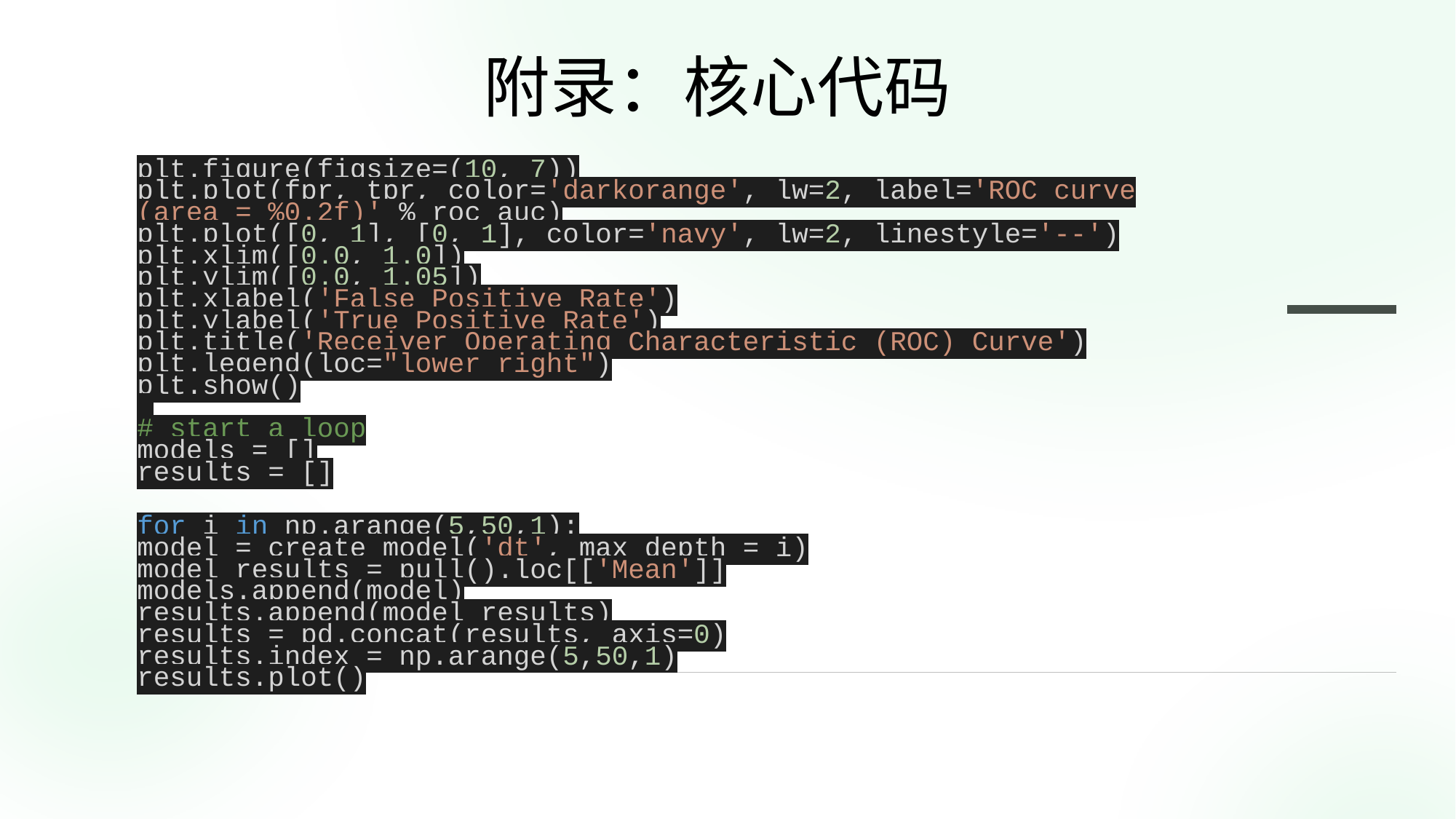

附录：核心代码
plt.figure(figsize=(10, 7))
plt.plot(fpr, tpr, color='darkorange', lw=2, label='ROC curve (area = %0.2f)' % roc_auc)
plt.plot([0, 1], [0, 1], color='navy', lw=2, linestyle='--')
plt.xlim([0.0, 1.0])
plt.ylim([0.0, 1.05])
plt.xlabel('False Positive Rate')
plt.ylabel('True Positive Rate')
plt.title('Receiver Operating Characteristic (ROC) Curve')
plt.legend(loc="lower right")
plt.show()

# start a loop
models = []
results = []

for i in np.arange(5,50,1):
model = create_model('dt', max_depth = i)
model_results = pull().loc[['Mean']]
models.append(model)
results.append(model_results)
results = pd.concat(results, axis=0)
results.index = np.arange(5,50,1)
results.plot()